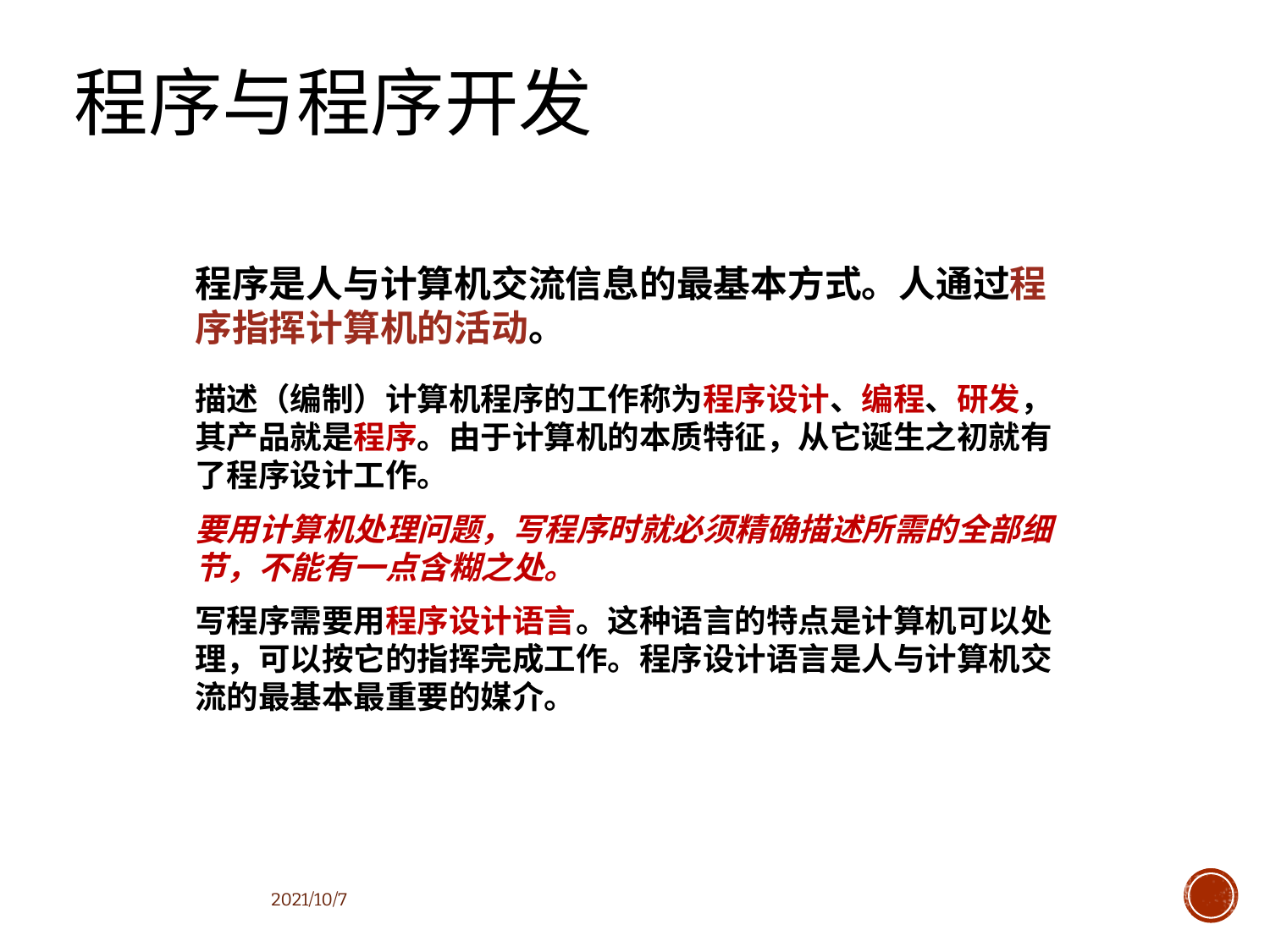

# 程序与程序开发
程序是人与计算机交流信息的最基本方式。人通过程序指挥计算机的活动。
描述（编制）计算机程序的工作称为程序设计、编程、研发，其产品就是程序。由于计算机的本质特征，从它诞生之初就有了程序设计工作。
要用计算机处理问题，写程序时就必须精确描述所需的全部细节，不能有一点含糊之处。
写程序需要用程序设计语言。这种语言的特点是计算机可以处理，可以按它的指挥完成工作。程序设计语言是人与计算机交流的最基本最重要的媒介。
2021/10/7
10